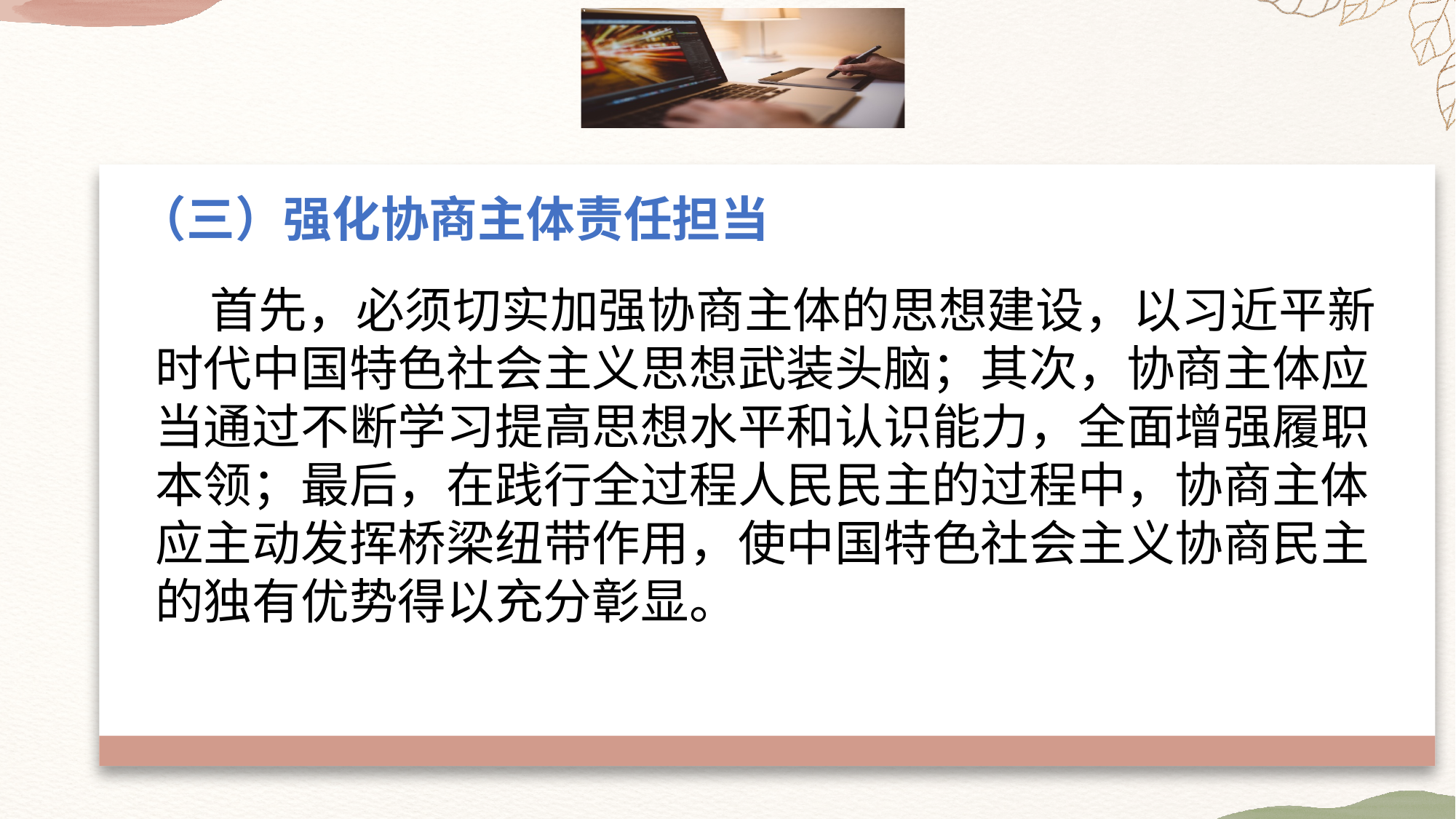

（三）强化协商主体责任担当
    首先，必须切实加强协商主体的思想建设，以习近平新时代中国特色社会主义思想武装头脑；其次，协商主体应当通过不断学习提高思想水平和认识能力，全面增强履职本领；最后，在践行全过程人民民主的过程中，协商主体应主动发挥桥梁纽带作用，使中国特色社会主义协商民主的独有优势得以充分彰显。